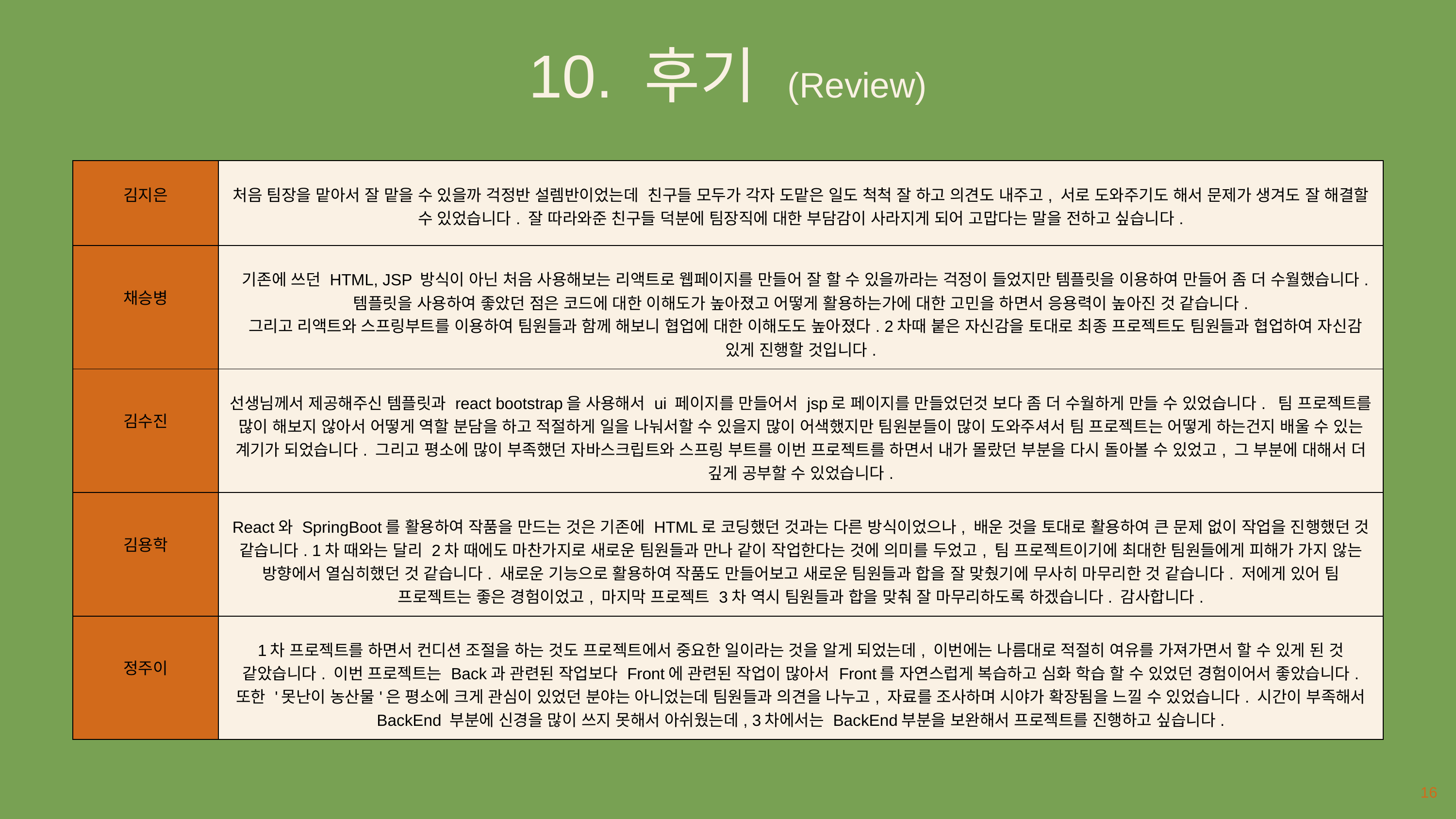

10. 후기 (Review)
| 김지은 | 처음 팀장을 맡아서 잘 맡을 수 있을까 걱정반 설렘반이었는데 친구들 모두가 각자 도맡은 일도 척척 잘 하고 의견도 내주고, 서로 도와주기도 해서 문제가 생겨도 잘 해결할 수 있었습니다. 잘 따라와준 친구들 덕분에 팀장직에 대한 부담감이 사라지게 되어 고맙다는 말을 전하고 싶습니다. |
| --- | --- |
| 채승병 | 기존에 쓰던 HTML, JSP 방식이 아닌 처음 사용해보는 리액트로 웹페이지를 만들어 잘 할 수 있을까라는 걱정이 들었지만 템플릿을 이용하여 만들어 좀 더 수월했습니다. 템플릿을 사용하여 좋았던 점은 코드에 대한 이해도가 높아졌고 어떻게 활용하는가에 대한 고민을 하면서 응용력이 높아진 것 같습니다. 그리고 리액트와 스프링부트를 이용하여 팀원들과 함께 해보니 협업에 대한 이해도도 높아졌다. 2차때 붙은 자신감을 토대로 최종 프로젝트도 팀원들과 협업하여 자신감 있게 진행할 것입니다. |
| 김수진 | 선생님께서 제공해주신 템플릿과 react bootstrap을 사용해서 ui 페이지를 만들어서 jsp로 페이지를 만들었던것 보다 좀 더 수월하게 만들 수 있었습니다. 팀 프로젝트를 많이 해보지 않아서 어떻게 역할 분담을 하고 적절하게 일을 나눠서할 수 있을지 많이 어색했지만 팀원분들이 많이 도와주셔서 팀 프로젝트는 어떻게 하는건지 배울 수 있는 계기가 되었습니다. 그리고 평소에 많이 부족했던 자바스크립트와 스프링 부트를 이번 프로젝트를 하면서 내가 몰랐던 부분을 다시 돌아볼 수 있었고, 그 부분에 대해서 더 깊게 공부할 수 있었습니다. |
| 김용학 | React와 SpringBoot를 활용하여 작품을 만드는 것은 기존에 HTML로 코딩했던 것과는 다른 방식이었으나, 배운 것을 토대로 활용하여 큰 문제 없이 작업을 진행했던 것 같습니다. 1차 때와는 달리 2차 때에도 마찬가지로 새로운 팀원들과 만나 같이 작업한다는 것에 의미를 두었고, 팀 프로젝트이기에 최대한 팀원들에게 피해가 가지 않는 방향에서 열심히했던 것 같습니다. 새로운 기능으로 활용하여 작품도 만들어보고 새로운 팀원들과 합을 잘 맞췄기에 무사히 마무리한 것 같습니다. 저에게 있어 팀 프로젝트는 좋은 경험이었고, 마지막 프로젝트 3차 역시 팀원들과 합을 맞춰 잘 마무리하도록 하겠습니다. 감사합니다. |
| 정주이 | 1차 프로젝트를 하면서 컨디션 조절을 하는 것도 프로젝트에서 중요한 일이라는 것을 알게 되었는데, 이번에는 나름대로 적절히 여유를 가져가면서 할 수 있게 된 것 같았습니다. 이번 프로젝트는 Back과 관련된 작업보다 Front에 관련된 작업이 많아서 Front를 자연스럽게 복습하고 심화 학습 할 수 있었던 경험이어서 좋았습니다. 또한 '못난이 농산물'은 평소에 크게 관심이 있었던 분야는 아니었는데 팀원들과 의견을 나누고, 자료를 조사하며 시야가 확장됨을 느낄 수 있었습니다. 시간이 부족해서 BackEnd 부분에 신경을 많이 쓰지 못해서 아쉬웠는데, 3차에서는 BackEnd부분을 보완해서 프로젝트를 진행하고 싶습니다. |
16